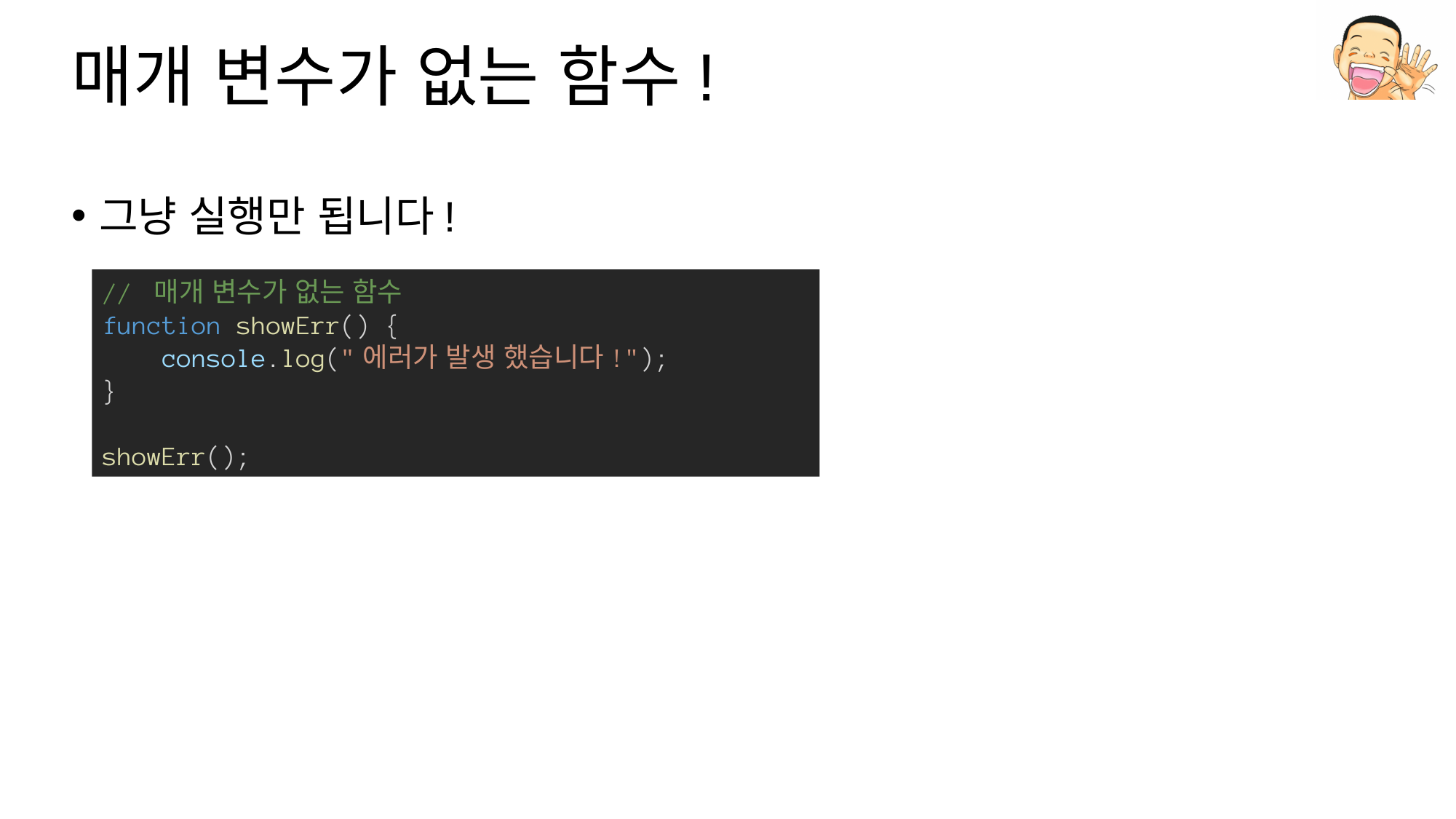

# 매개 변수가 없는 함수!
그냥 실행만 됩니다!
// 매개 변수가 없는 함수
function showErr() {
    console.log("에러가 발생 했습니다!");
}
showErr();